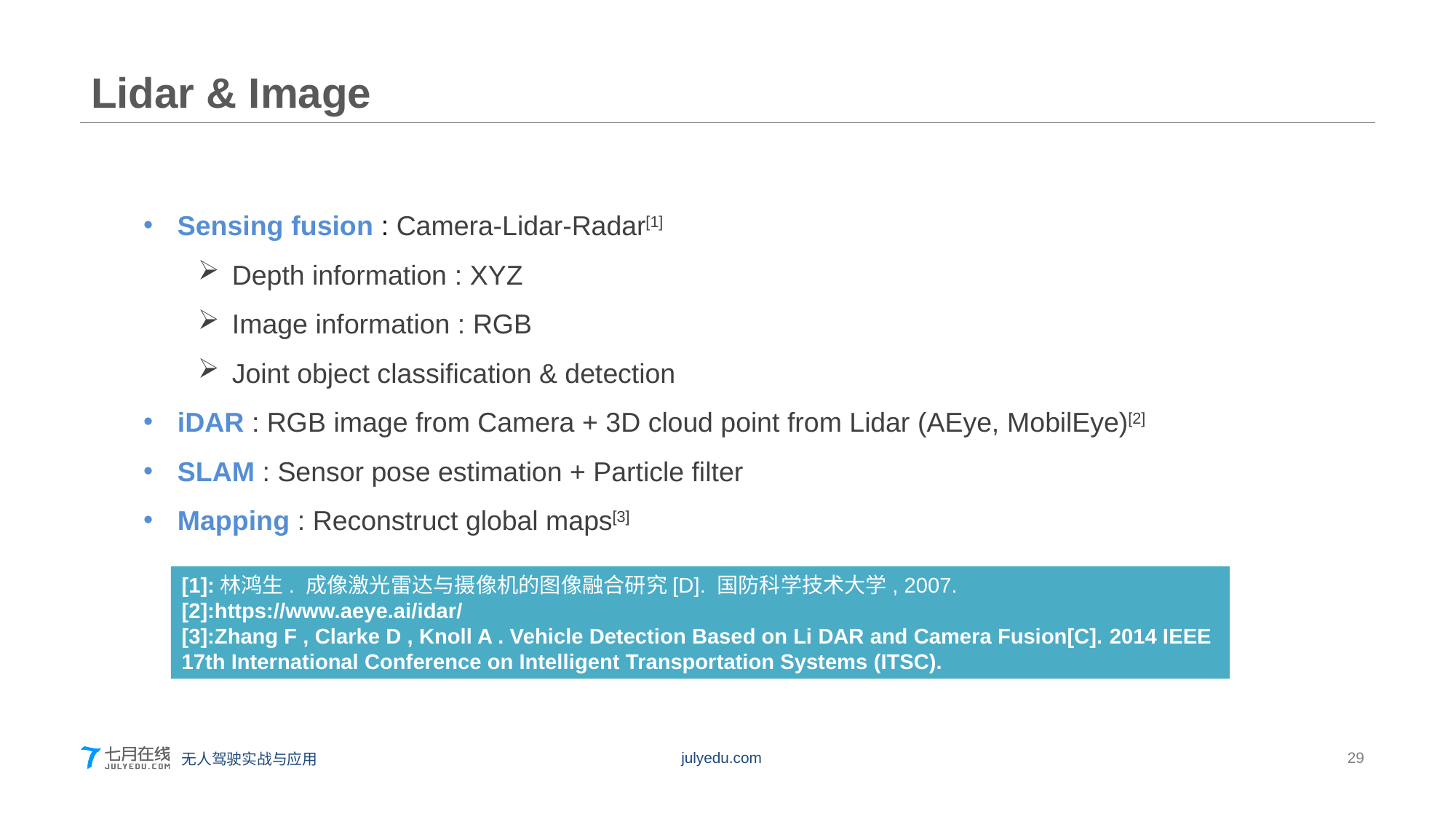

# Lidar & Image
Sensing fusion : Camera-Lidar-Radar[1]
Depth information : XYZ
Image information : RGB
Joint object classification & detection
iDAR : RGB image from Camera + 3D cloud point from Lidar (AEye, MobilEye)[2]
SLAM : Sensor pose estimation + Particle filter
Mapping : Reconstruct global maps[3]
[1]:林鸿生. 成像激光雷达与摄像机的图像融合研究[D]. 国防科学技术大学, 2007.
[2]:https://www.aeye.ai/idar/
[3]:Zhang F , Clarke D , Knoll A . Vehicle Detection Based on Li DAR and Camera Fusion[C]. 2014 IEEE 17th International Conference on Intelligent Transportation Systems (ITSC).
无人驾驶实战与应用
29